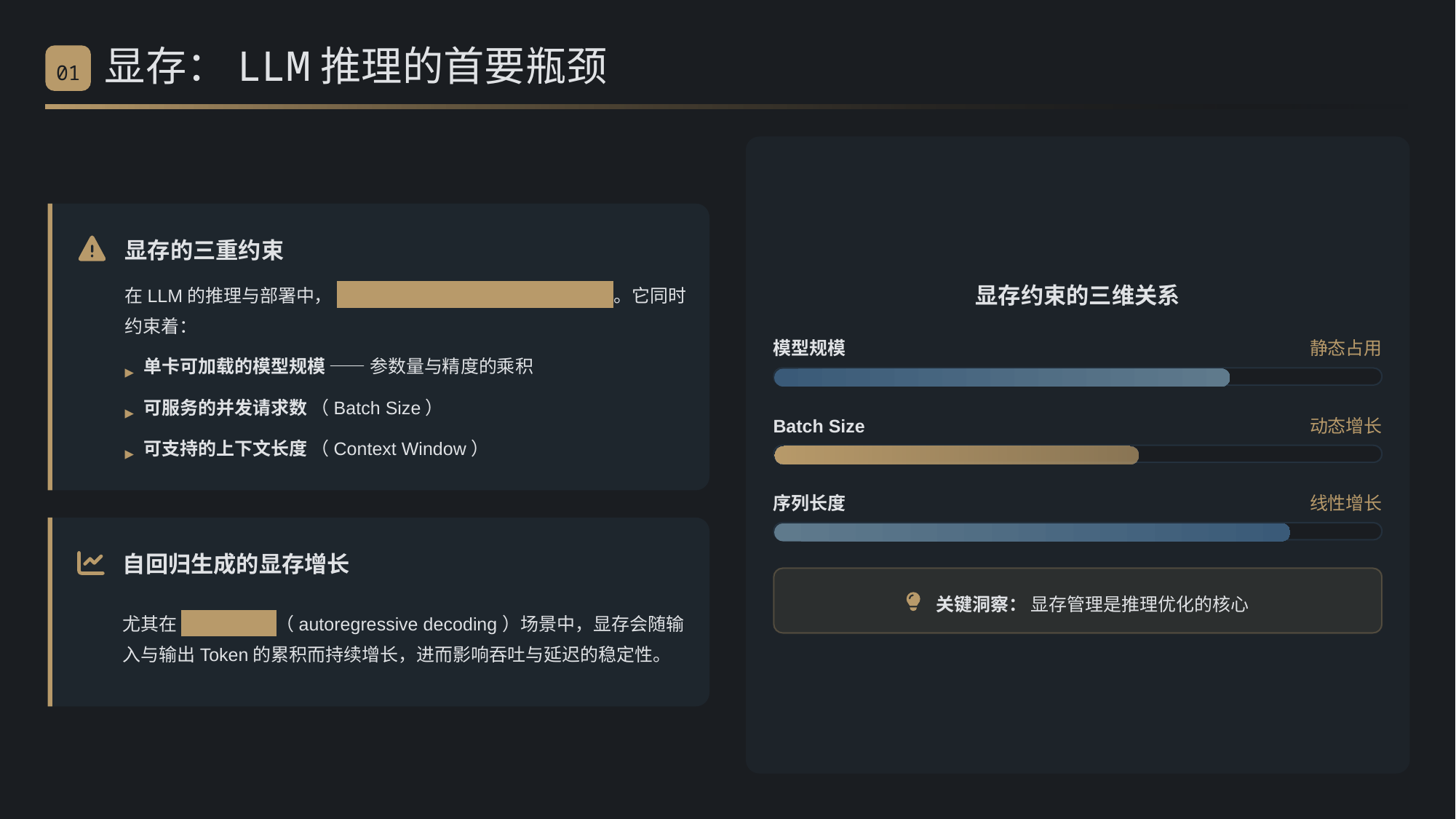

显存：LLM推理的首要瓶颈
01

显存的三重约束

在LLM的推理与部署中， 显存通常是最先触达的系统性瓶颈 。它同时约束着：
显存约束的三维关系
模型规模
静态占用
单卡可加载的模型规模 —— 参数量与精度的乘积
▸

可服务的并发请求数 （Batch Size）
▸
Batch Size
动态增长
可支持的上下文长度 （Context Window）
▸

序列长度
线性增长

自回归生成的显存增长

关键洞察： 显存管理是推理优化的核心
尤其在 自回归生成 （autoregressive decoding）场景中，显存会随输入与输出Token的累积而持续增长，进而影响吞吐与延迟的稳定性。